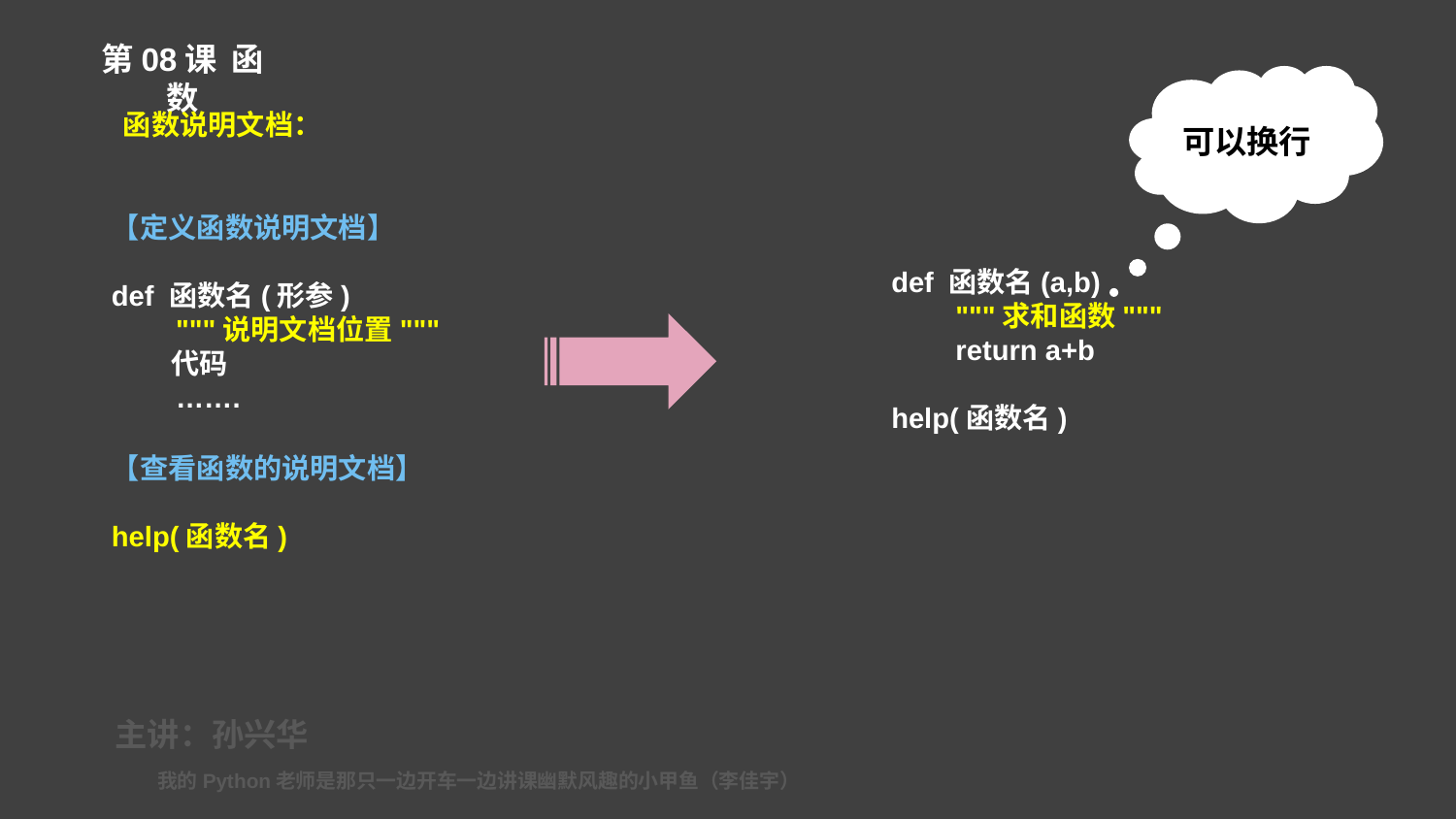

第08课  函数
可以换行
函数说明文档：
【定义函数说明文档】

def 函数名(形参)
        """说明文档位置"""
        代码
        …….

def 函数名(a,b)
        """求和函数"""
        return a+b

help(函数名)

【查看函数的说明文档】

help(函数名)